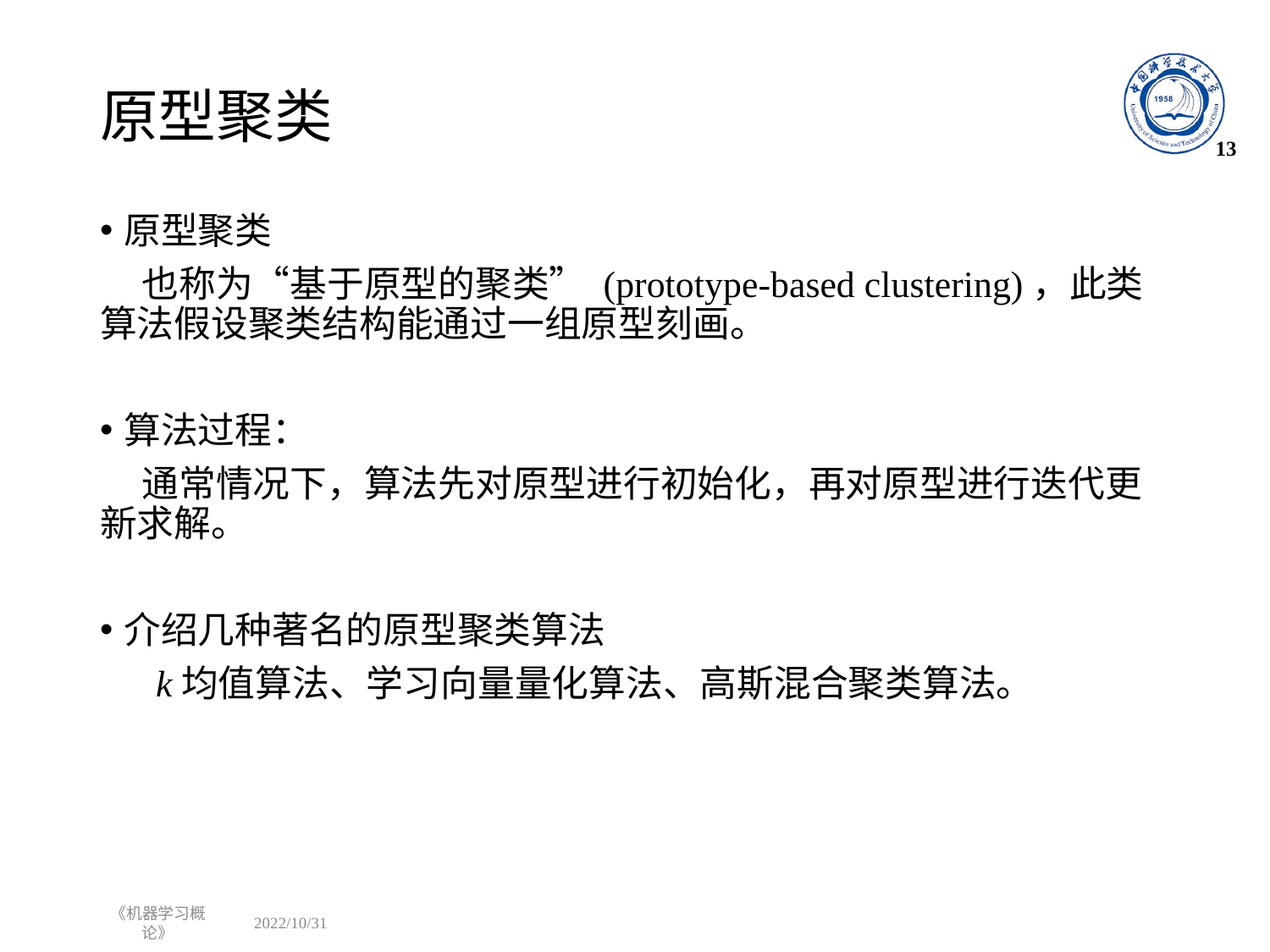

# 原型聚类
13
原型聚类
    也称为“基于原型的聚类” (prototype-based clustering)，此类算法假设聚类结构能通过一组原型刻画。

算法过程：
    通常情况下，算法先对原型进行初始化，再对原型进行迭代更新求解。

介绍几种著名的原型聚类算法
      k均值算法、学习向量量化算法、高斯混合聚类算法。

《机器学习概论》
2022/10/31